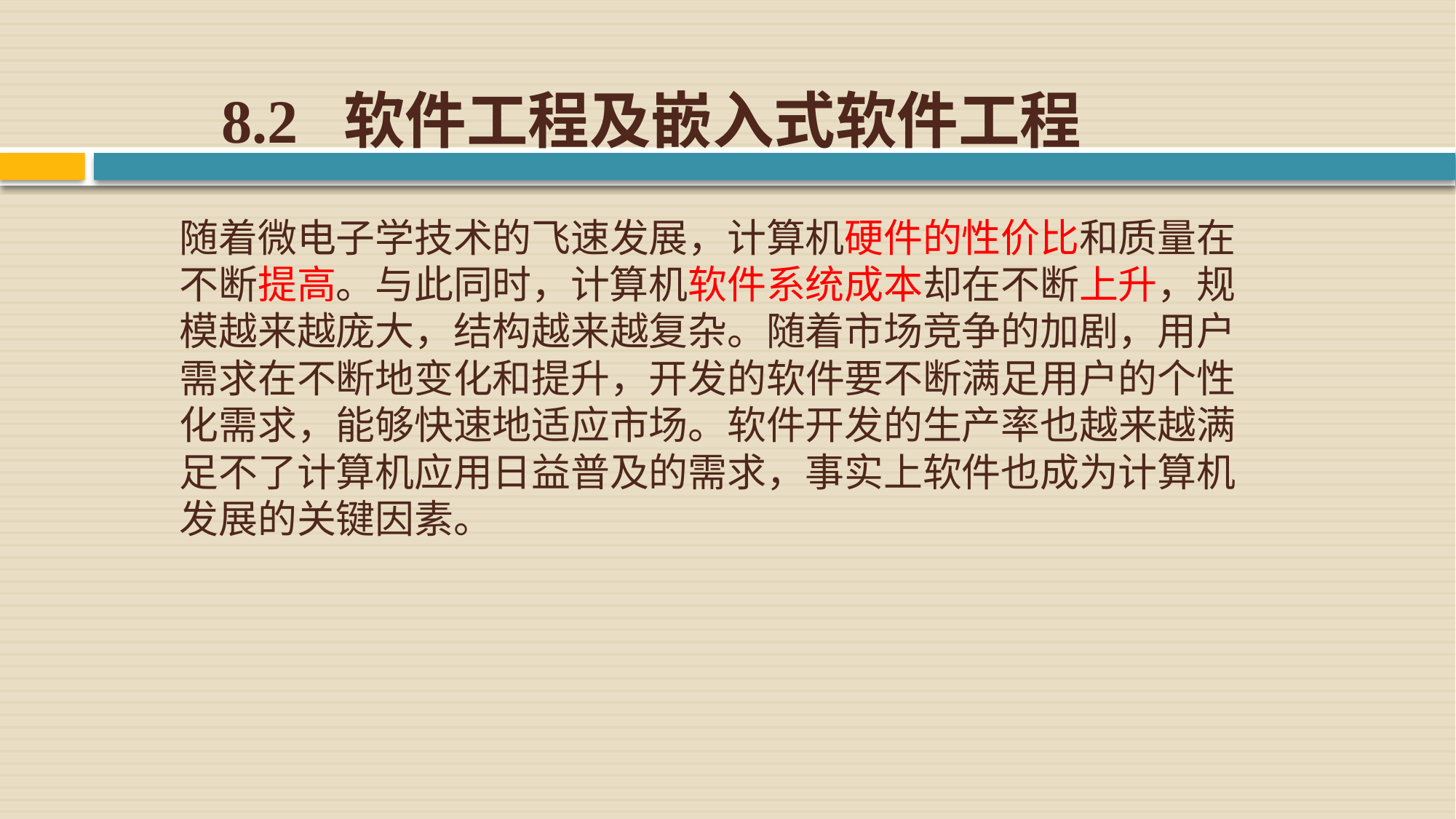

8.2  软件工程及嵌入式软件工程
# 随着微电子学技术的飞速发展，计算机硬件的性价比和质量在不断提高。与此同时，计算机软件系统成本却在不断上升，规模越来越庞大，结构越来越复杂。随着市场竞争的加剧，用户需求在不断地变化和提升，开发的软件要不断满足用户的个性化需求，能够快速地适应市场。软件开发的生产率也越来越满足不了计算机应用日益普及的需求，事实上软件也成为计算机发展的关键因素。